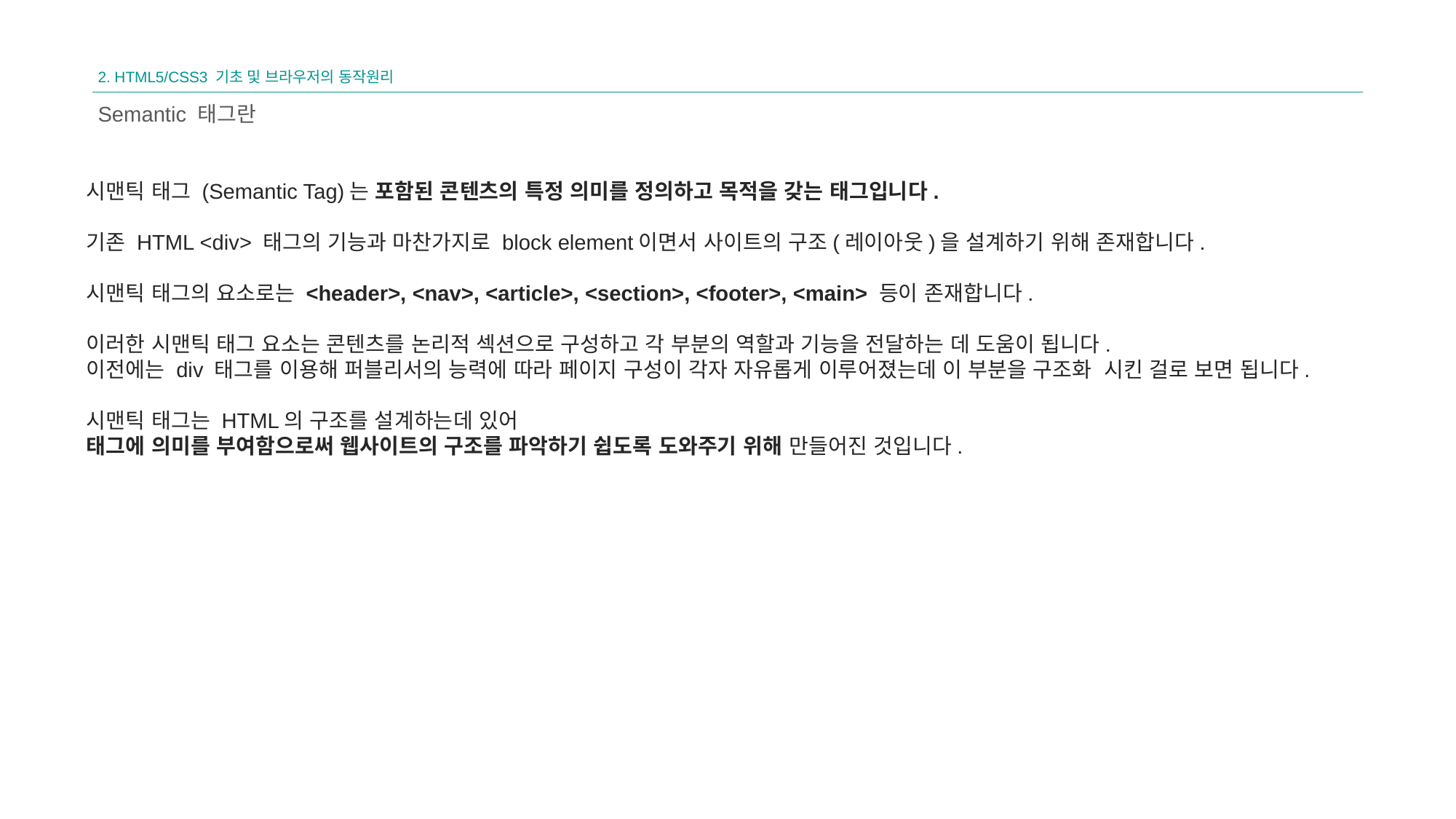

2. HTML5/CSS3 기초 및 브라우저의 동작원리

Semantic 태그란

시맨틱 태그 (Semantic Tag)는 포함된 콘텐츠의 특정 의미를 정의하고 목적을 갖는 태그입니다.

기존 HTML <div> 태그의 기능과 마찬가지로 block element이면서 사이트의 구조(레이아웃)을 설계하기 위해 존재합니다.

시맨틱 태그의 요소로는 <header>, <nav>, <article>, <section>, <footer>, <main> 등이 존재합니다.

이러한 시맨틱 태그 요소는 콘텐츠를 논리적 섹션으로 구성하고 각 부분의 역할과 기능을 전달하는 데 도움이 됩니다.
이전에는 div 태그를 이용해 퍼블리서의 능력에 따라 페이지 구성이 각자 자유롭게 이루어졌는데 이 부분을 구조화  시킨 걸로 보면 됩니다.

시맨틱 태그는 HTML의 구조를 설계하는데 있어
태그에 의미를 부여함으로써 웹사이트의 구조를 파악하기 쉽도록 도와주기 위해 만들어진 것입니다.